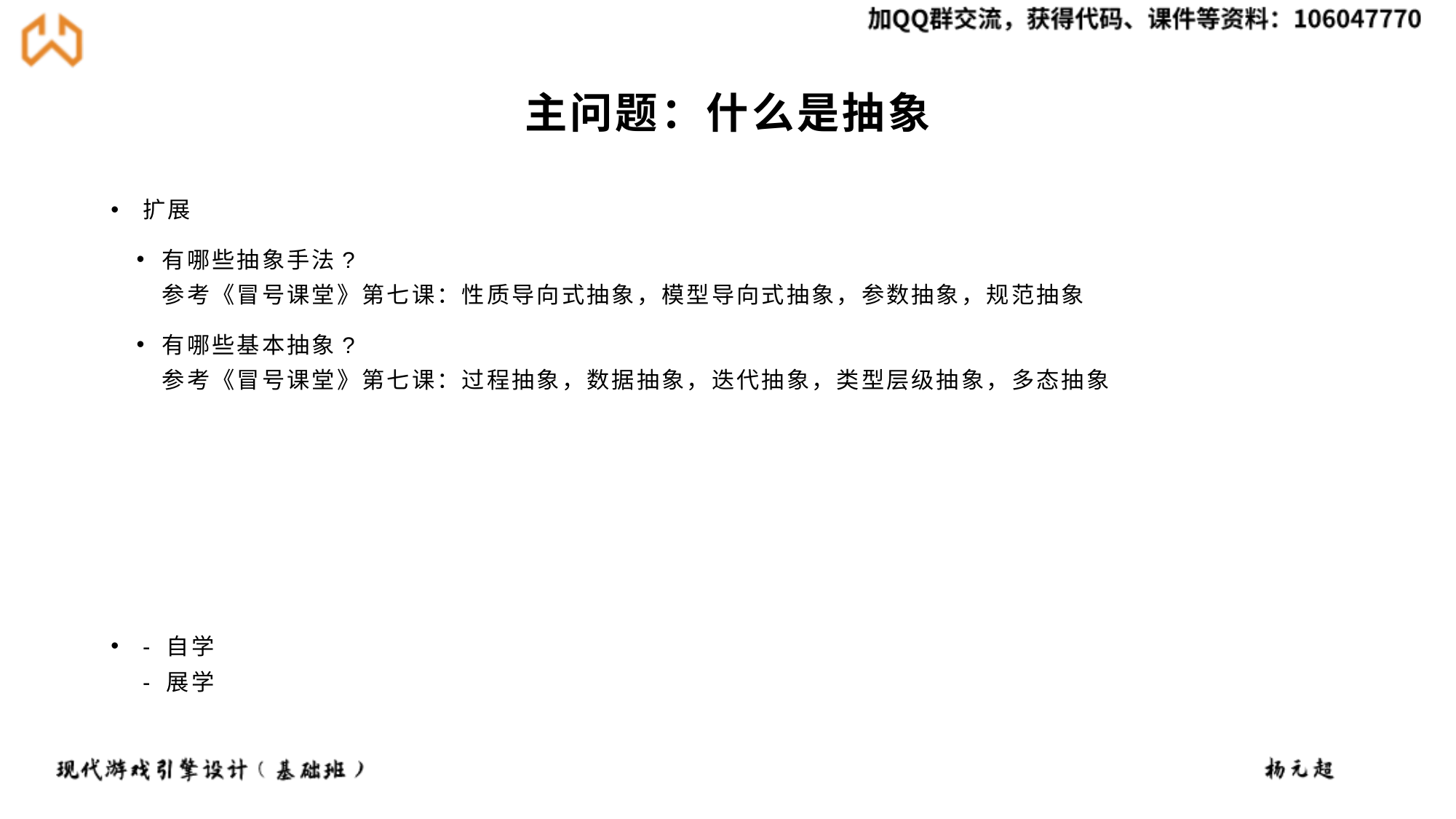

# 主问题：什么是抽象
扩展
有哪些抽象手法?
参考《冒号课堂》第七课：性质导向式抽象，模型导向式抽象，参数抽象，规范抽象
有哪些基本抽象?
参考《冒号课堂》第七课：过程抽象，数据抽象，迭代抽象，类型层级抽象，多态抽象

- 自学
- 展学